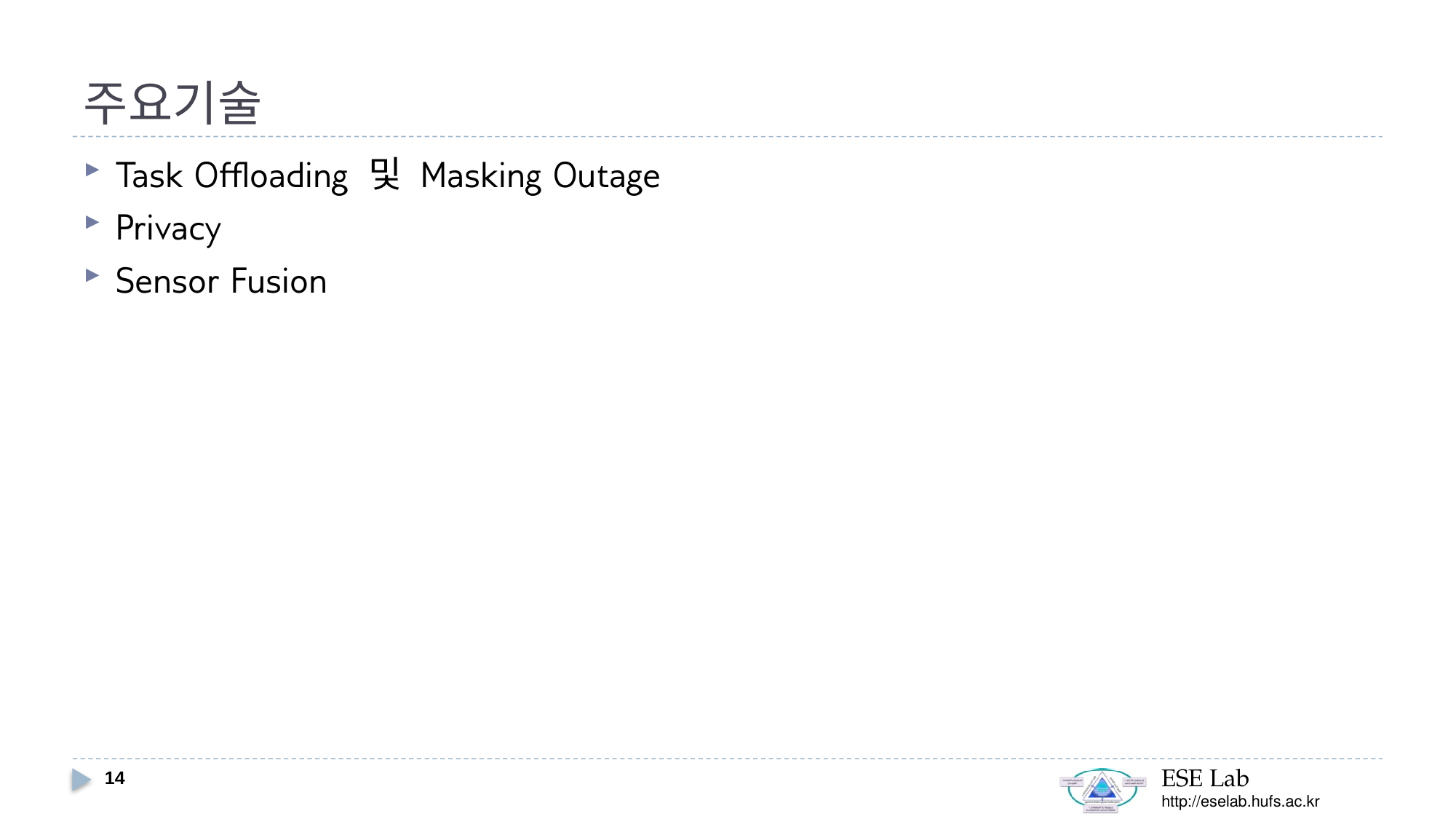

# 주요기술
Task Offloading 및 Masking Outage
Privacy
Sensor Fusion